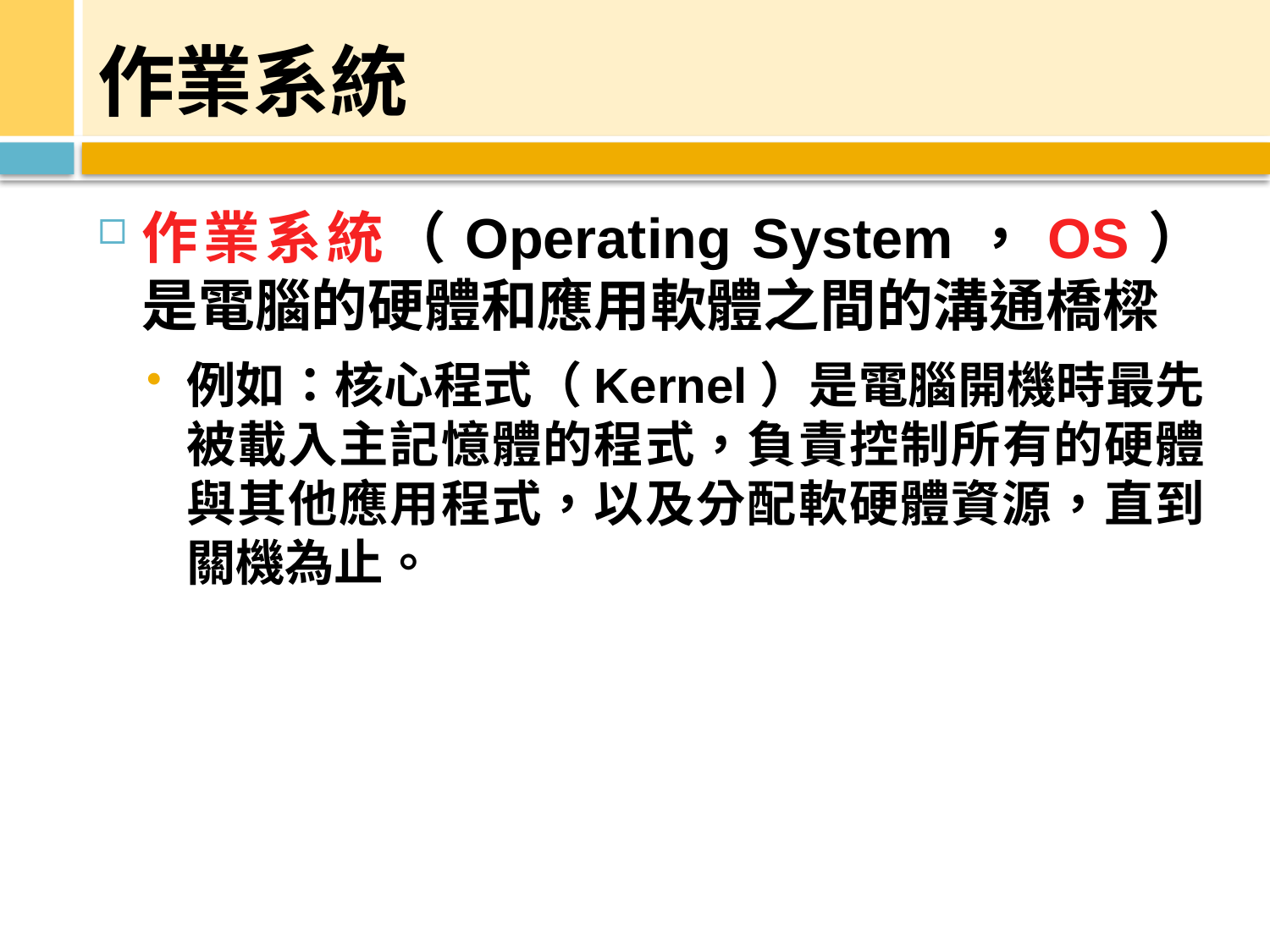

# 作業系統
作業系統（Operating System，OS）是電腦的硬體和應用軟體之間的溝通橋樑
例如：核心程式（Kernel）是電腦開機時最先被載入主記憶體的程式，負責控制所有的硬體與其他應用程式，以及分配軟硬體資源，直到關機為止。